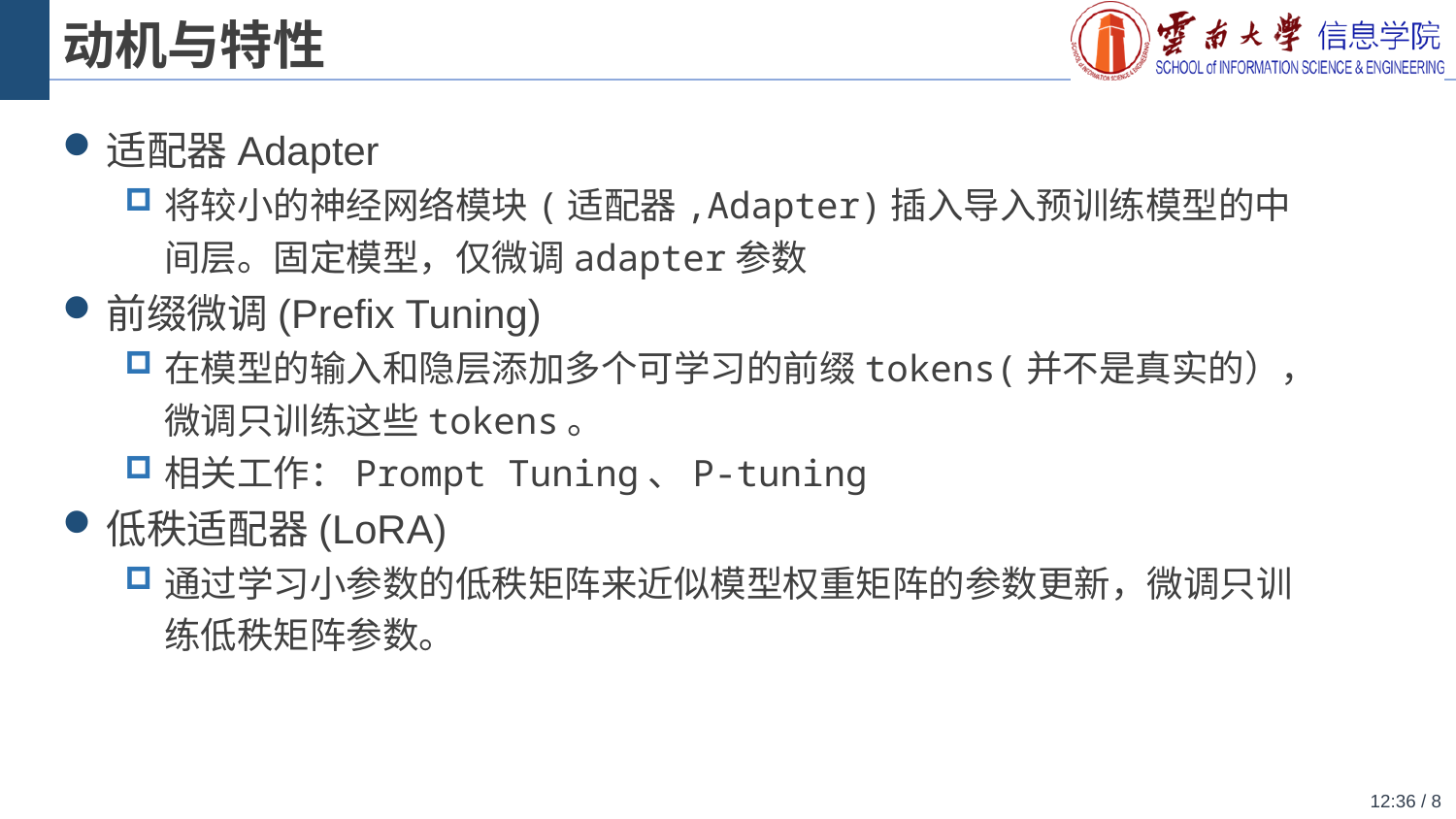

# 动机与特性
适配器Adapter
将较小的神经网络模块(适配器,Adapter)插入导入预训练模型的中间层。固定模型，仅微调adapter参数
前缀微调(Prefix Tuning)
在模型的输入和隐层添加多个可学习的前缀tokens(并不是真实的），微调只训练这些tokens。
相关工作：Prompt Tuning、P-tuning
低秩适配器(LoRA)
通过学习小参数的低秩矩阵来近似模型权重矩阵的参数更新，微调只训练低秩矩阵参数。